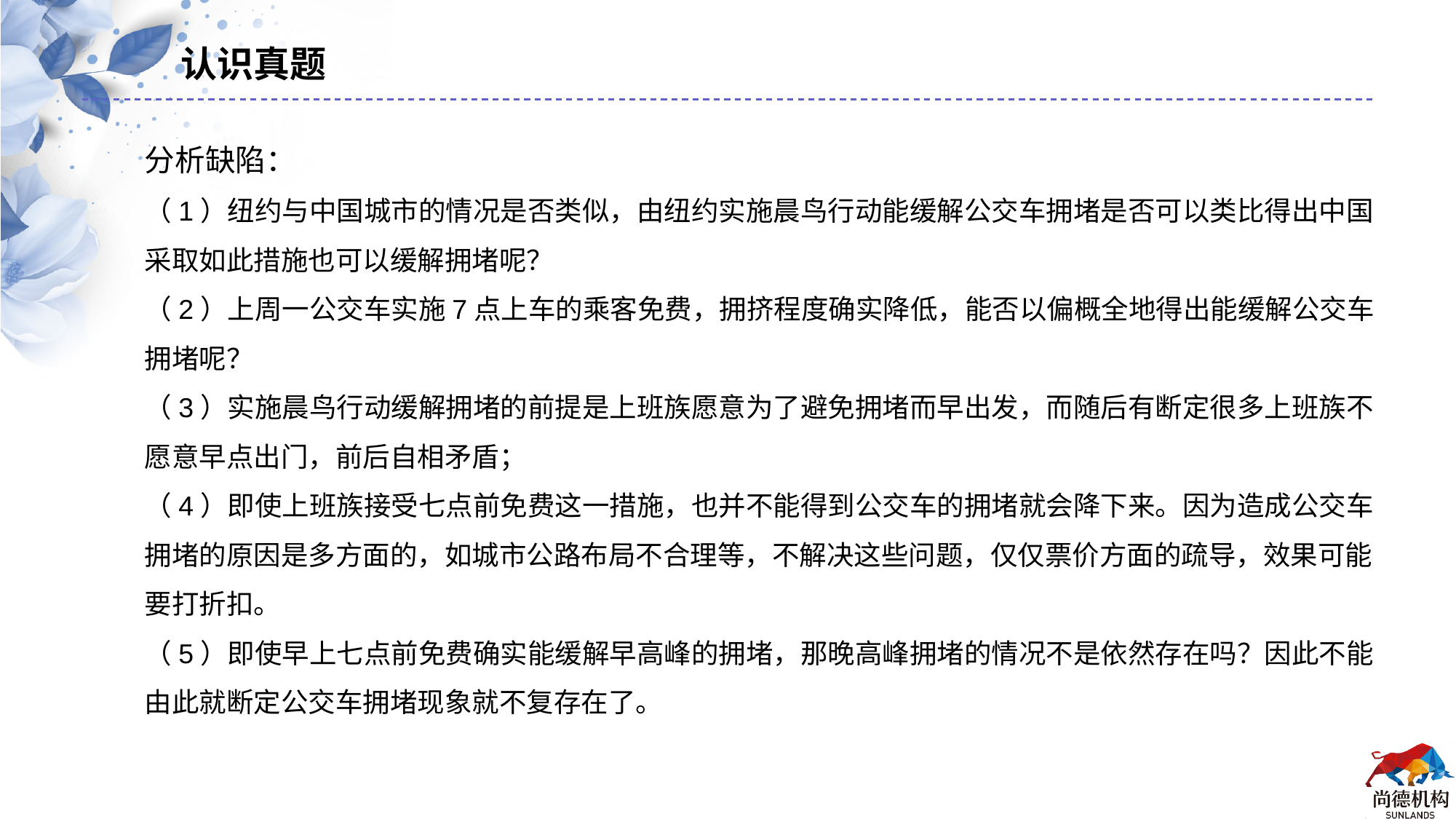

认识真题
分析缺陷：
（1）纽约与中国城市的情况是否类似，由纽约实施晨鸟行动能缓解公交车拥堵是否可以类比得出中国采取如此措施也可以缓解拥堵呢？
（2）上周一公交车实施7点上车的乘客免费，拥挤程度确实降低，能否以偏概全地得出能缓解公交车拥堵呢？
（3）实施晨鸟行动缓解拥堵的前提是上班族愿意为了避免拥堵而早出发，而随后有断定很多上班族不愿意早点出门，前后自相矛盾；
（4）即使上班族接受七点前免费这一措施，也并不能得到公交车的拥堵就会降下来。因为造成公交车拥堵的原因是多方面的，如城市公路布局不合理等，不解决这些问题，仅仅票价方面的疏导，效果可能要打折扣。
（5）即使早上七点前免费确实能缓解早高峰的拥堵，那晚高峰拥堵的情况不是依然存在吗？因此不能由此就断定公交车拥堵现象就不复存在了。